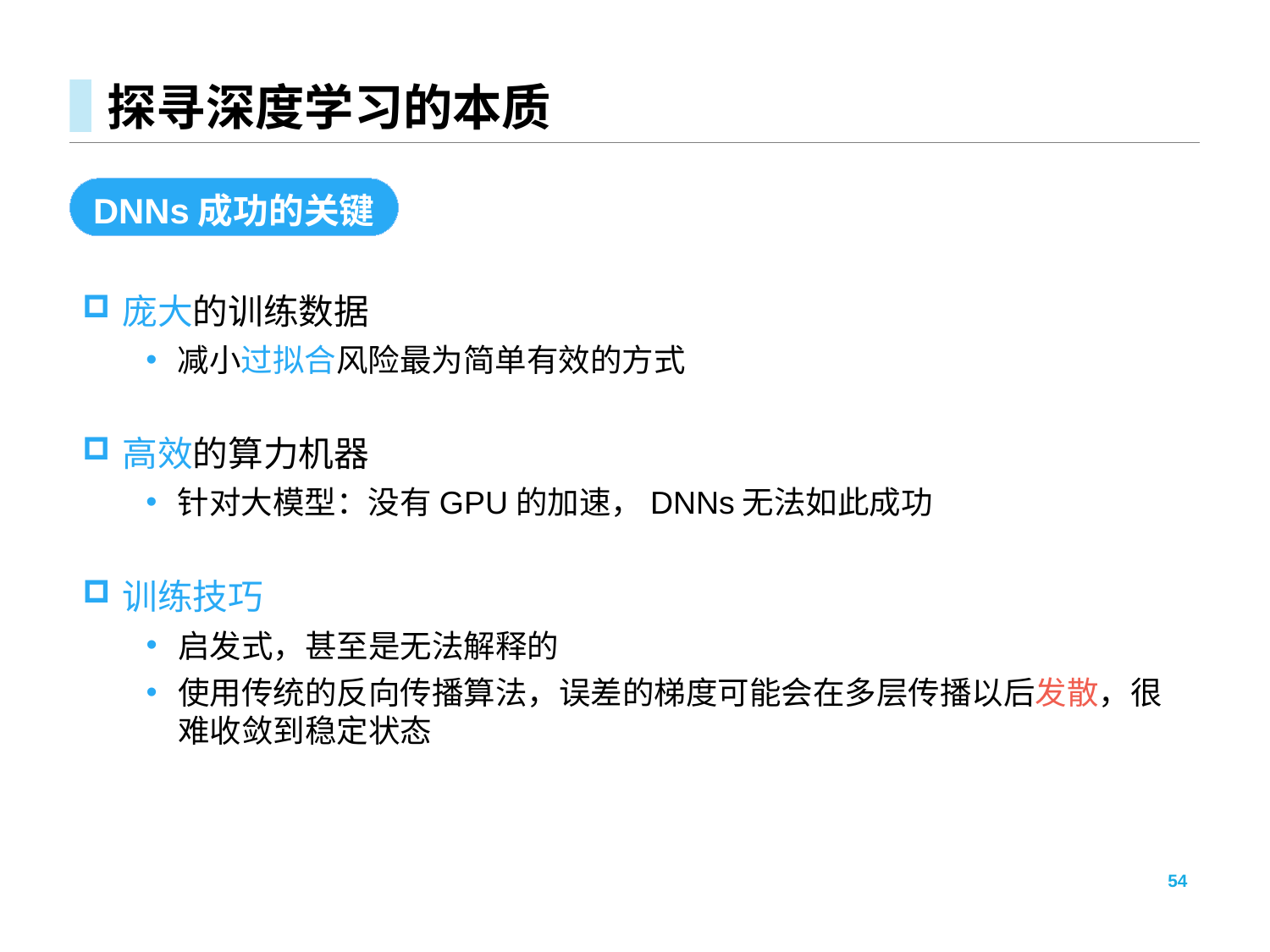

# 探寻深度学习的本质
DNNs成功的关键
庞大的训练数据
减小过拟合风险最为简单有效的方式
高效的算力机器
针对大模型：没有GPU的加速，DNNs无法如此成功
训练技巧
启发式，甚至是无法解释的
使用传统的反向传播算法，误差的梯度可能会在多层传播以后发散，很难收敛到稳定状态
54